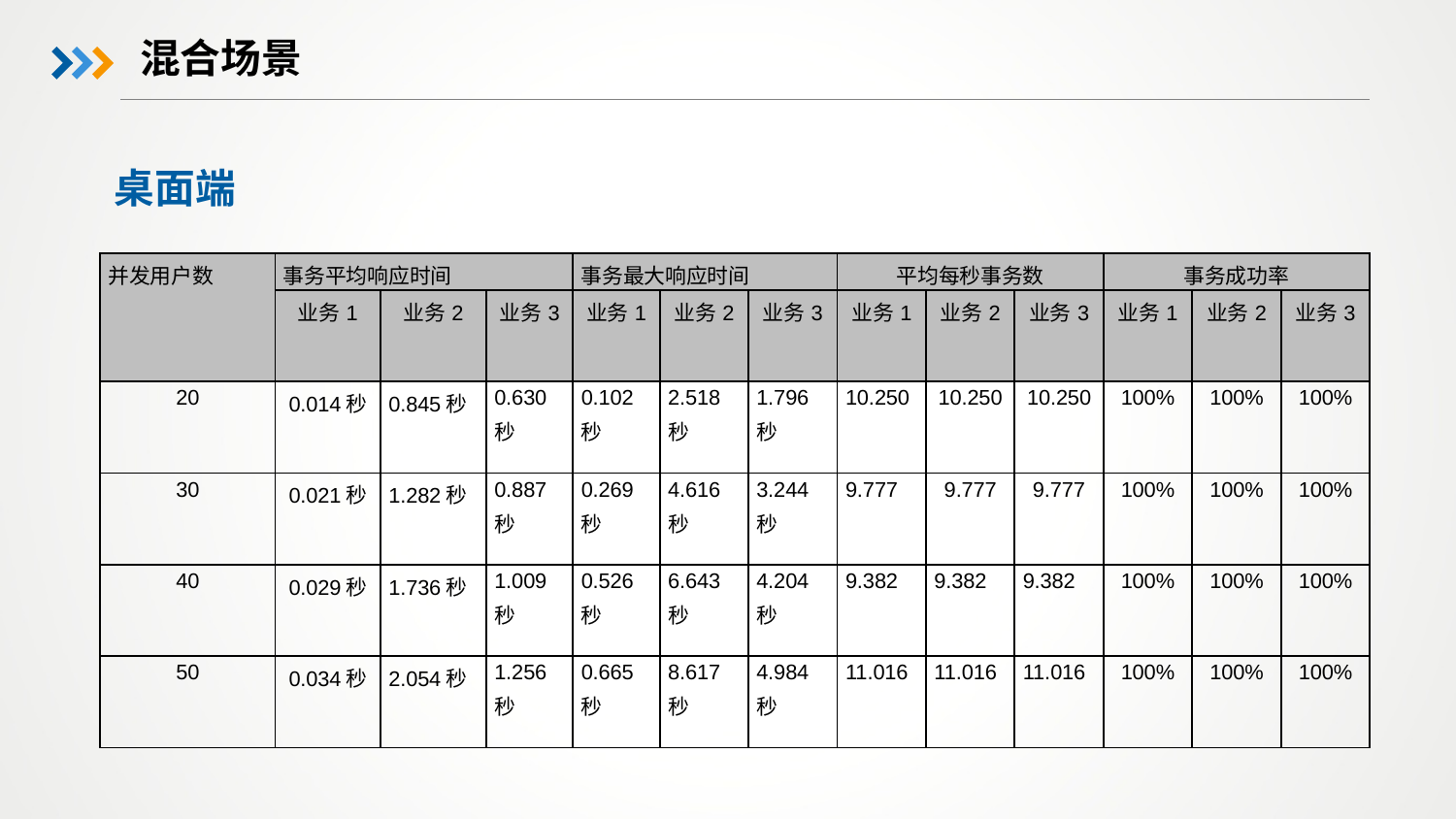

混合场景
桌面端
| 并发用户数 | 事务平均响应时间 |  |  | 事务最大响应时间 |  |  | 平均每秒事务数 |  |  | 事务成功率 |  |  |
| --- | --- | --- | --- | --- | --- | --- | --- | --- | --- | --- | --- | --- |
|  | 业务1 | 业务2 | 业务3 | 业务1 | 业务2 | 业务3 | 业务1 | 业务2 | 业务3 | 业务1 | 业务2 | 业务3 |
| 20 | 0.014秒 | 0.845秒 | 0.630秒 | 0.102秒 | 2.518秒 | 1.796秒 | 10.250 | 10.250 | 10.250 | 100% | 100% | 100% |
| 30 | 0.021秒 | 1.282秒 | 0.887秒 | 0.269秒 | 4.616秒 | 3.244秒 | 9.777 | 9.777 | 9.777 | 100% | 100% | 100% |
| 40 | 0.029秒 | 1.736秒 | 1.009秒 | 0.526秒 | 6.643秒 | 4.204秒 | 9.382 | 9.382 | 9.382 | 100% | 100% | 100% |
| 50 | 0.034秒 | 2.054秒 | 1.256秒 | 0.665秒 | 8.617秒 | 4.984秒 | 11.016 | 11.016 | 11.016 | 100% | 100% | 100% |